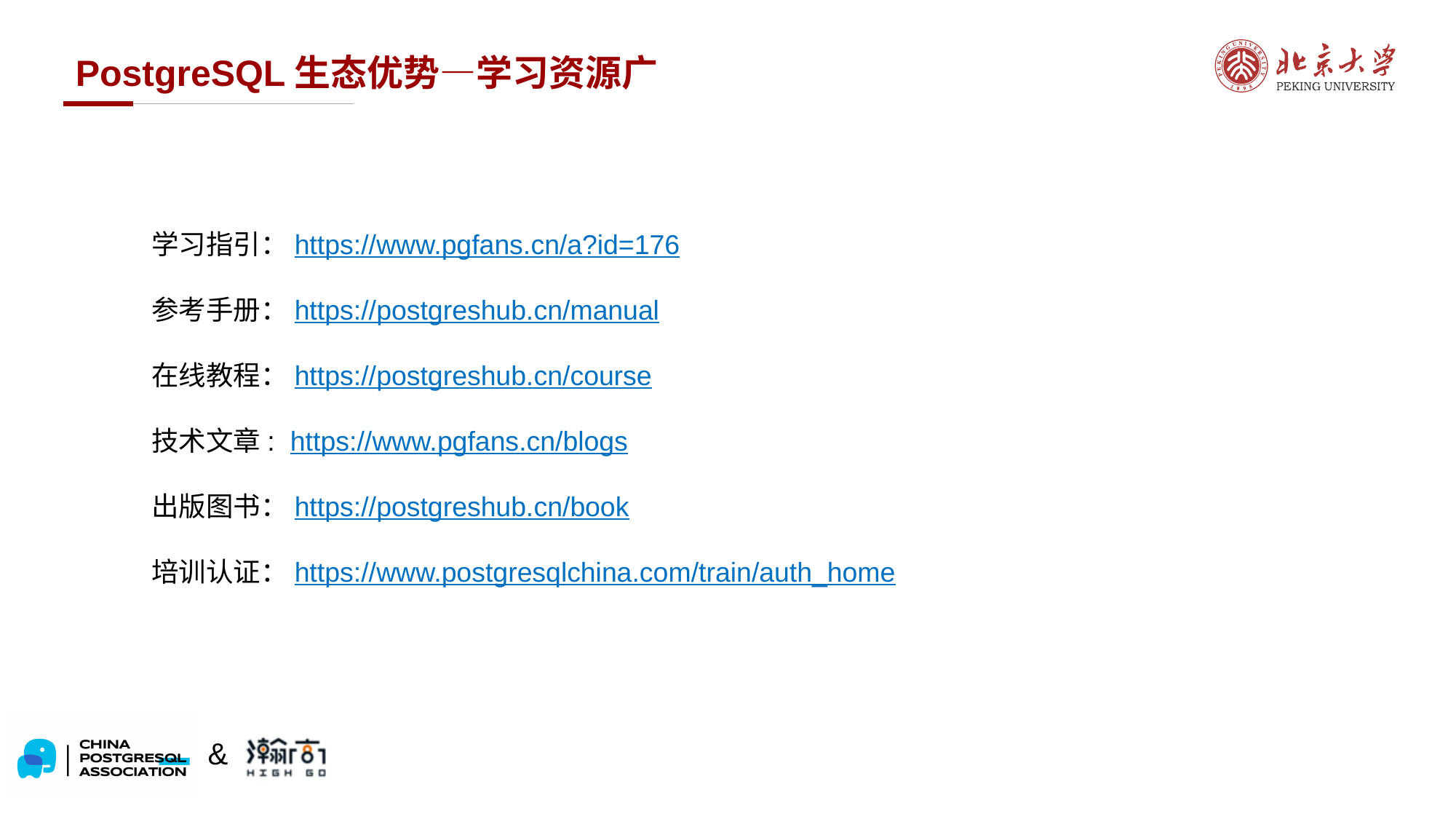

PostgreSQL生态优势—学习资源广

学习指引：https://www.pgfans.cn/a?id=176

参考手册：https://postgreshub.cn/manual

在线教程：https://postgreshub.cn/course

技术文章:  https://www.pgfans.cn/blogs

出版图书：https://postgreshub.cn/book

培训认证：https://www.postgresqlchina.com/train/auth_home